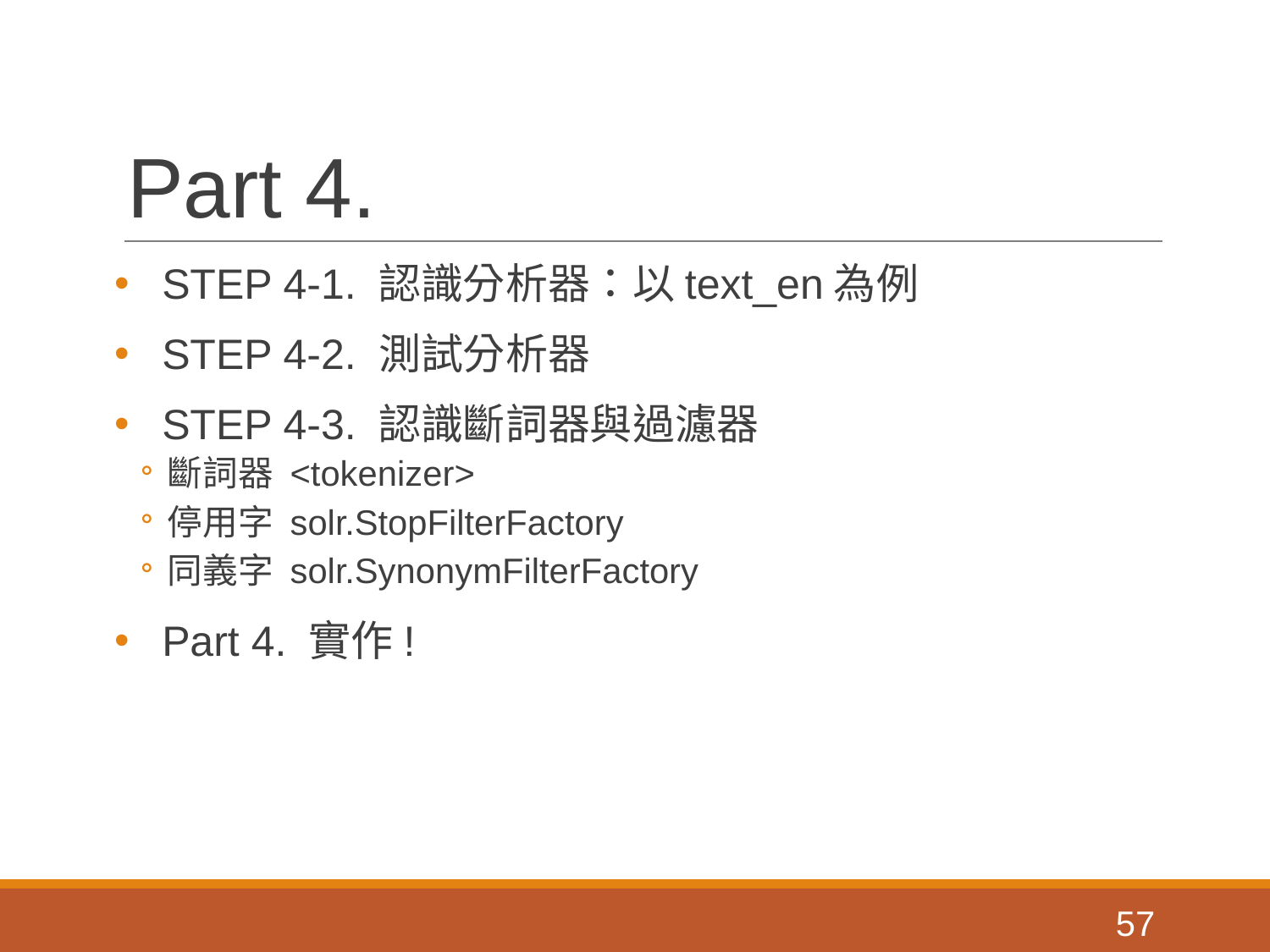

# Part 4.
STEP 4-1. 認識分析器：以text_en為例
STEP 4-2. 測試分析器
STEP 4-3. 認識斷詞器與過濾器
斷詞器 <tokenizer>
停用字 solr.StopFilterFactory
同義字 solr.SynonymFilterFactory
Part 4. 實作!
57